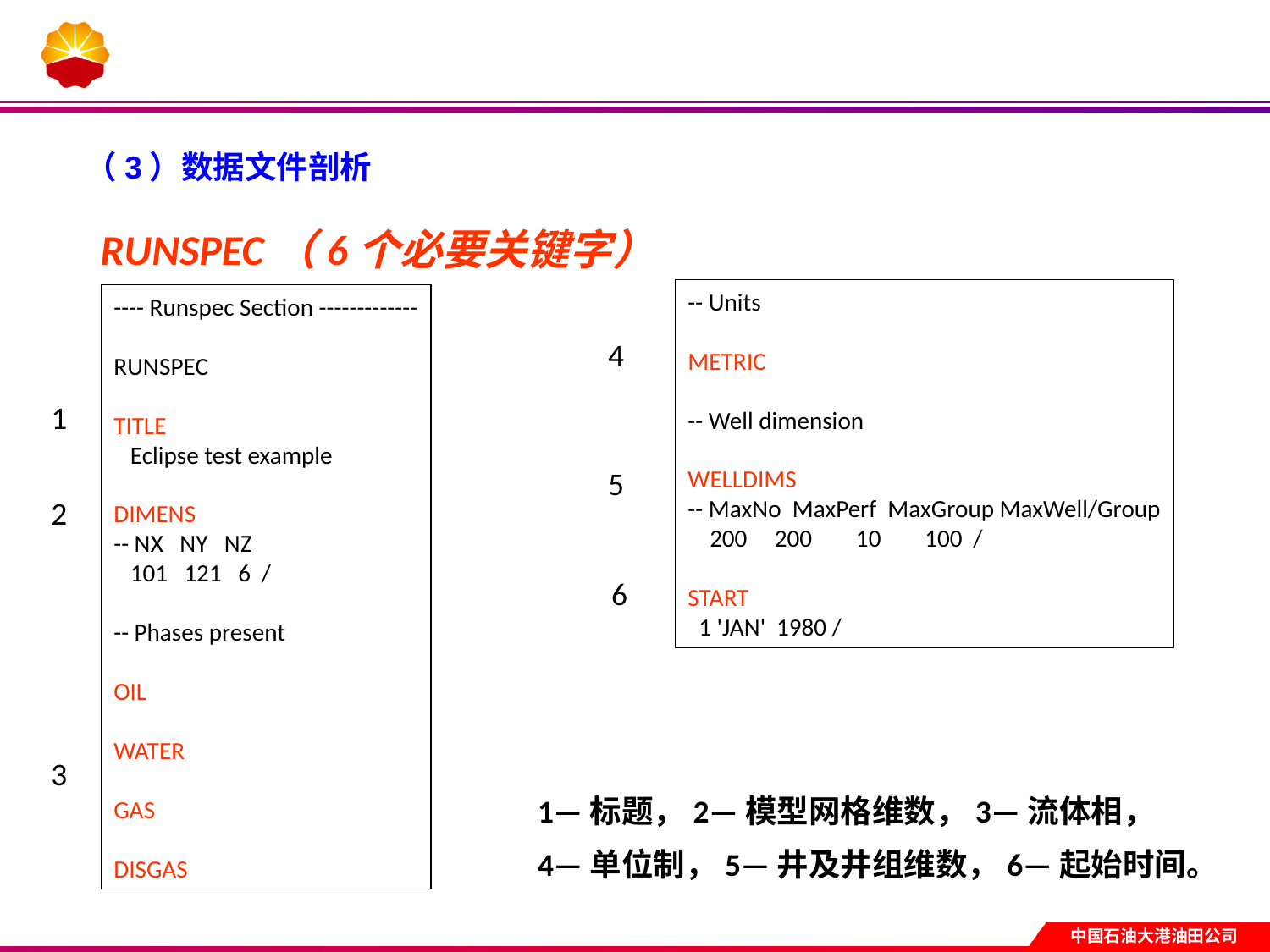

（3）数据文件剖析
RUNSPEC（6个必要关键字）
-- Units

METRIC

-- Well dimension

WELLDIMS
-- MaxNo  MaxPerf  MaxGroup MaxWell/Group
    200     200        10        100  /

START
  1 'JAN'  1980 /
---- Runspec Section -------------

RUNSPEC

TITLE
   Eclipse test example

DIMENS
-- NX   NY   NZ
   101   121   6  /

-- Phases present

OIL

WATER

GAS

DISGAS
4
1
5
2
6
3
1—标题，2—模型网格维数，3—流体相，
4—单位制，5—井及井组维数，6—起始时间。
求实    创新    超越